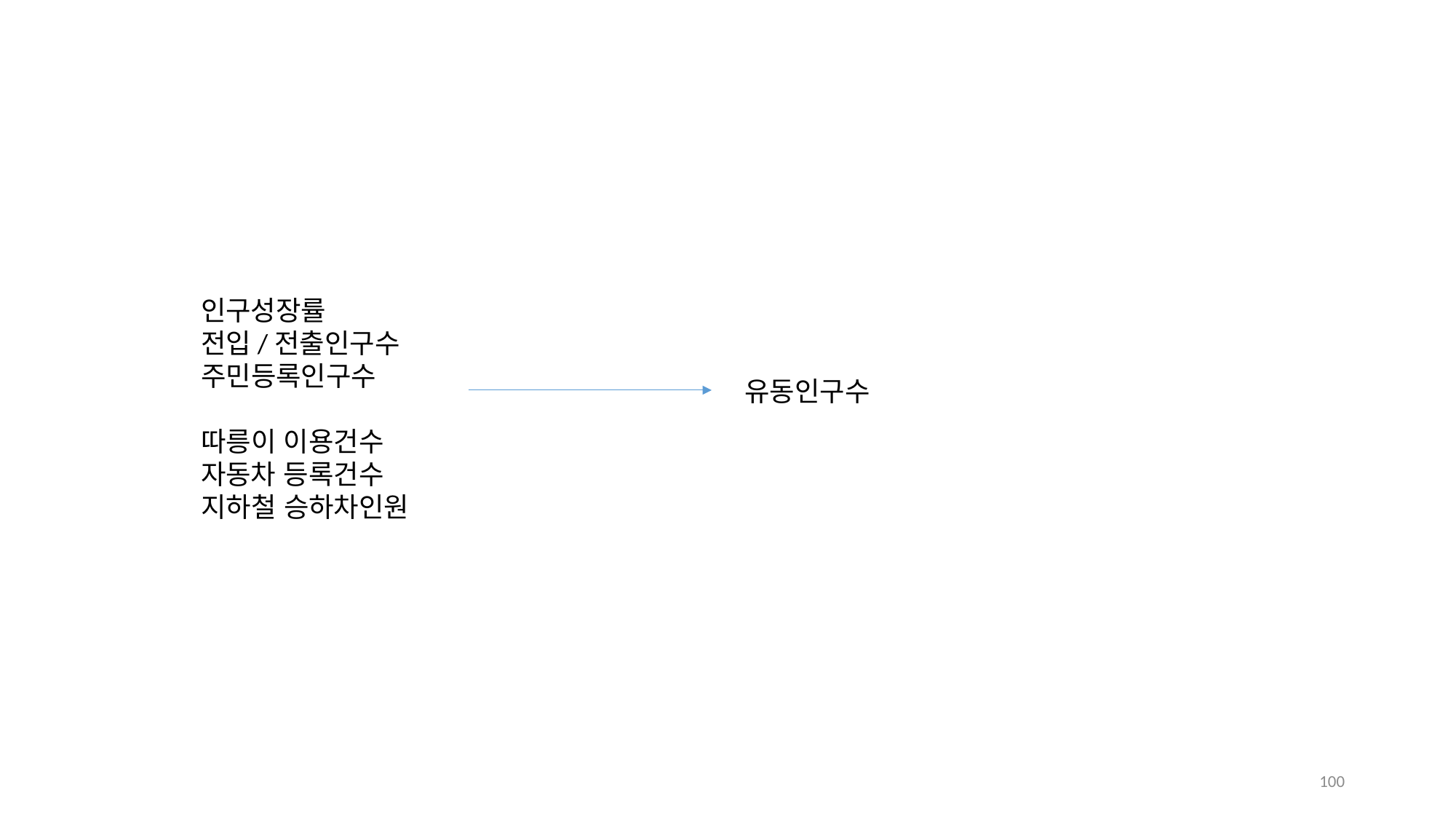

인구성장률
전입/전출인구수
주민등록인구수

따릉이 이용건수
자동차 등록건수
지하철 승하차인원
유동인구수
100